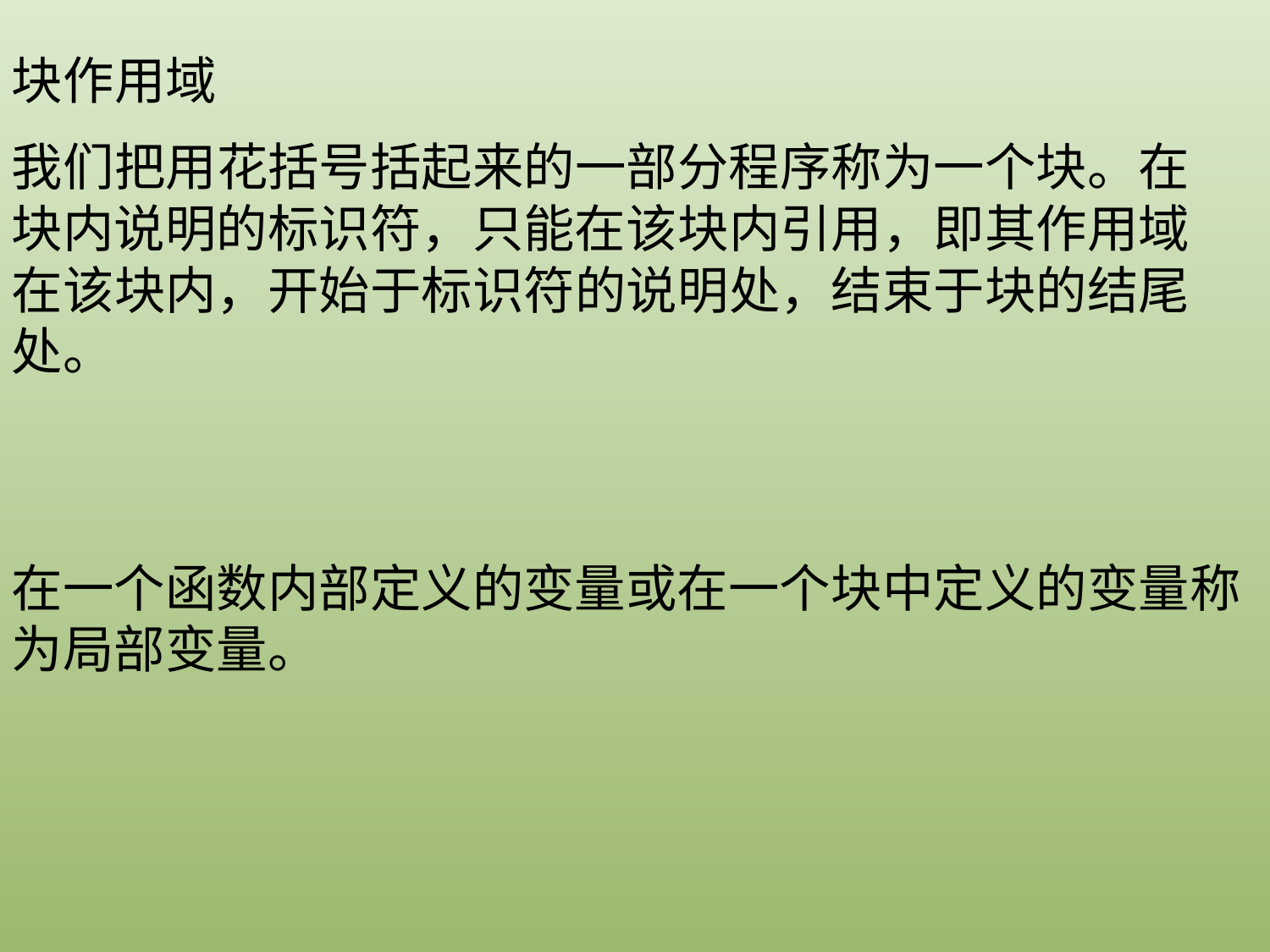

块作用域
我们把用花括号括起来的一部分程序称为一个块。在块内说明的标识符，只能在该块内引用，即其作用域在该块内，开始于标识符的说明处，结束于块的结尾处。
在一个函数内部定义的变量或在一个块中定义的变量称为局部变量。
217